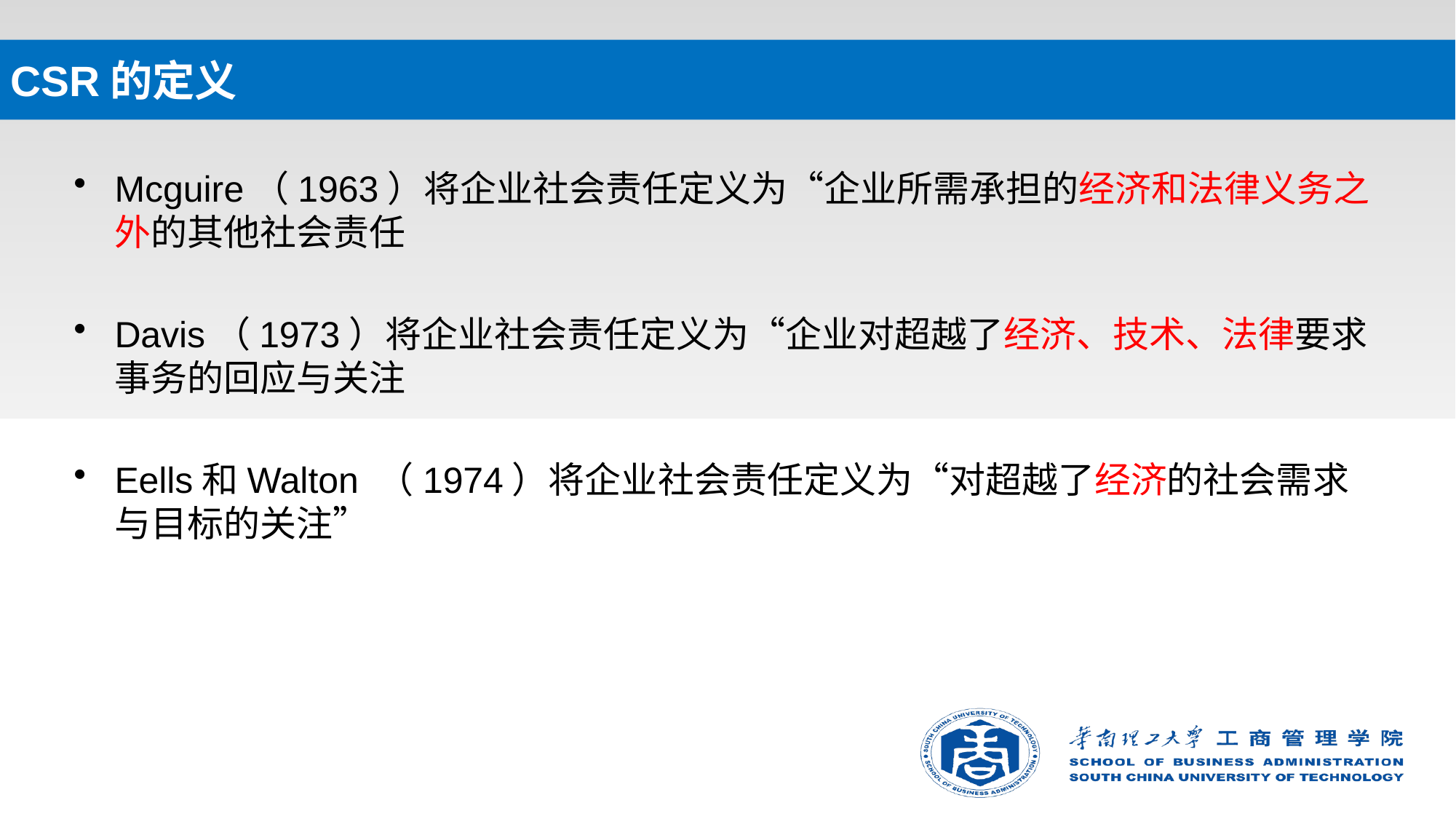

# CSR的定义
Mcguire（1963）将企业社会责任定义为“企业所需承担的经济和法律义务之外的其他社会责任

Davis（1973）将企业社会责任定义为“企业对超越了经济、技术、法律要求事务的回应与关注

Eells和Walton （1974）将企业社会责任定义为“对超越了经济的社会需求与目标的关注”